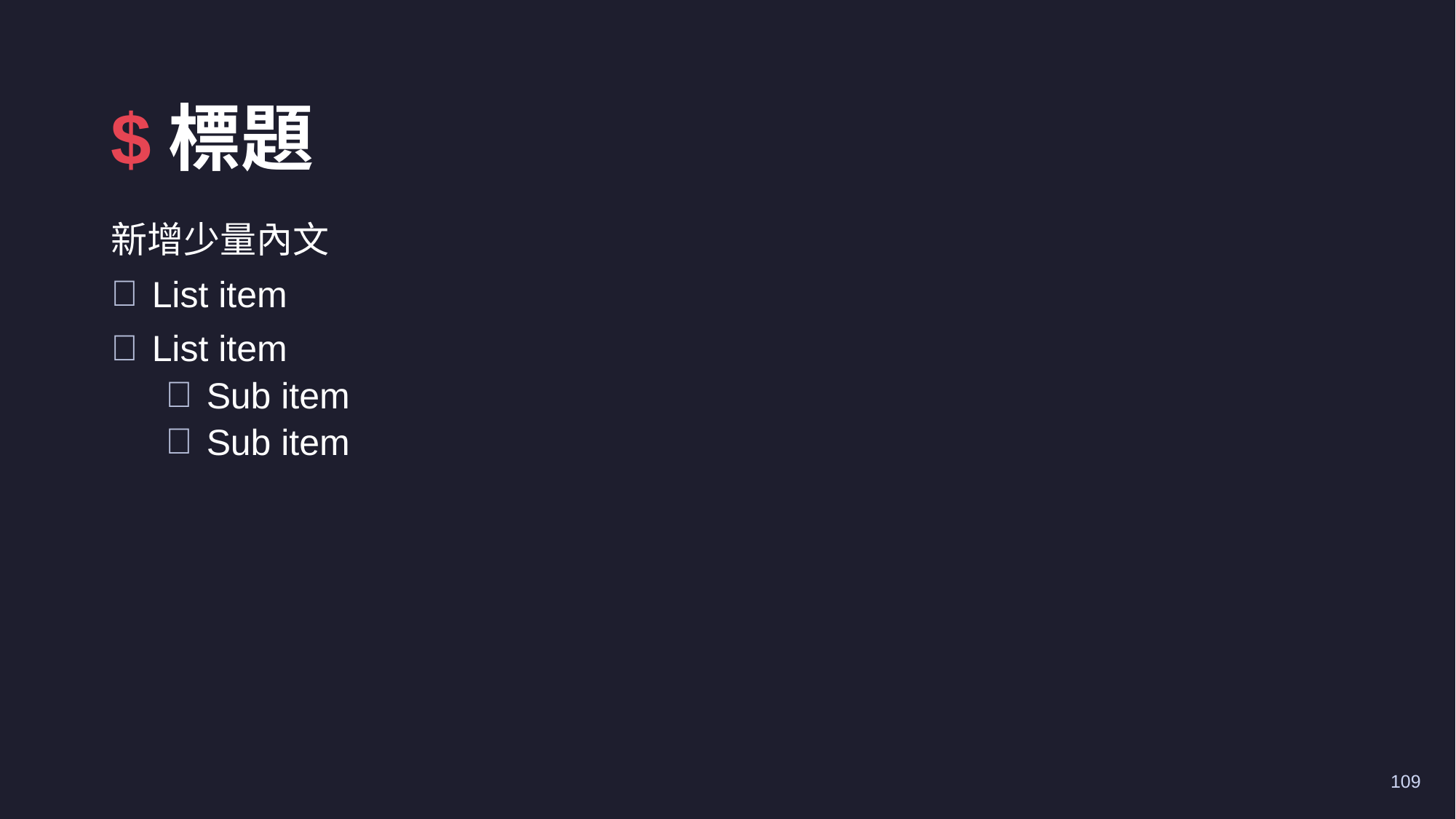

# $標題
新增少量內文
List item
List item
Sub item
Sub item
109